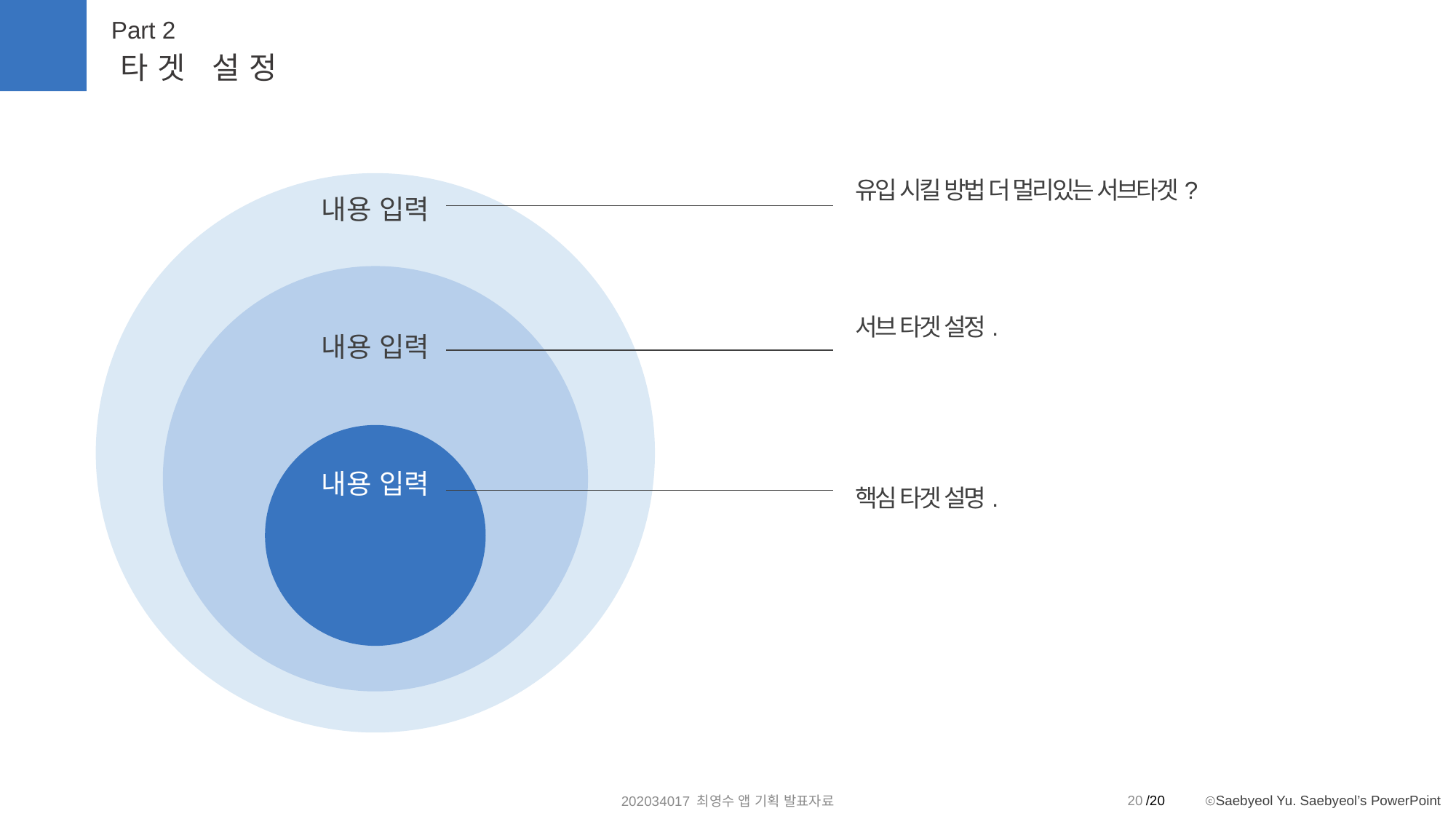

Part 2
타겟 설정
유입 시킬 방법 더 멀리있는 서브타겟?

내용 입력
서브 타겟 설정.
내용 입력
내용 입력
핵심 타겟 설명.
20
202034017 최영수 앱 기획 발표자료